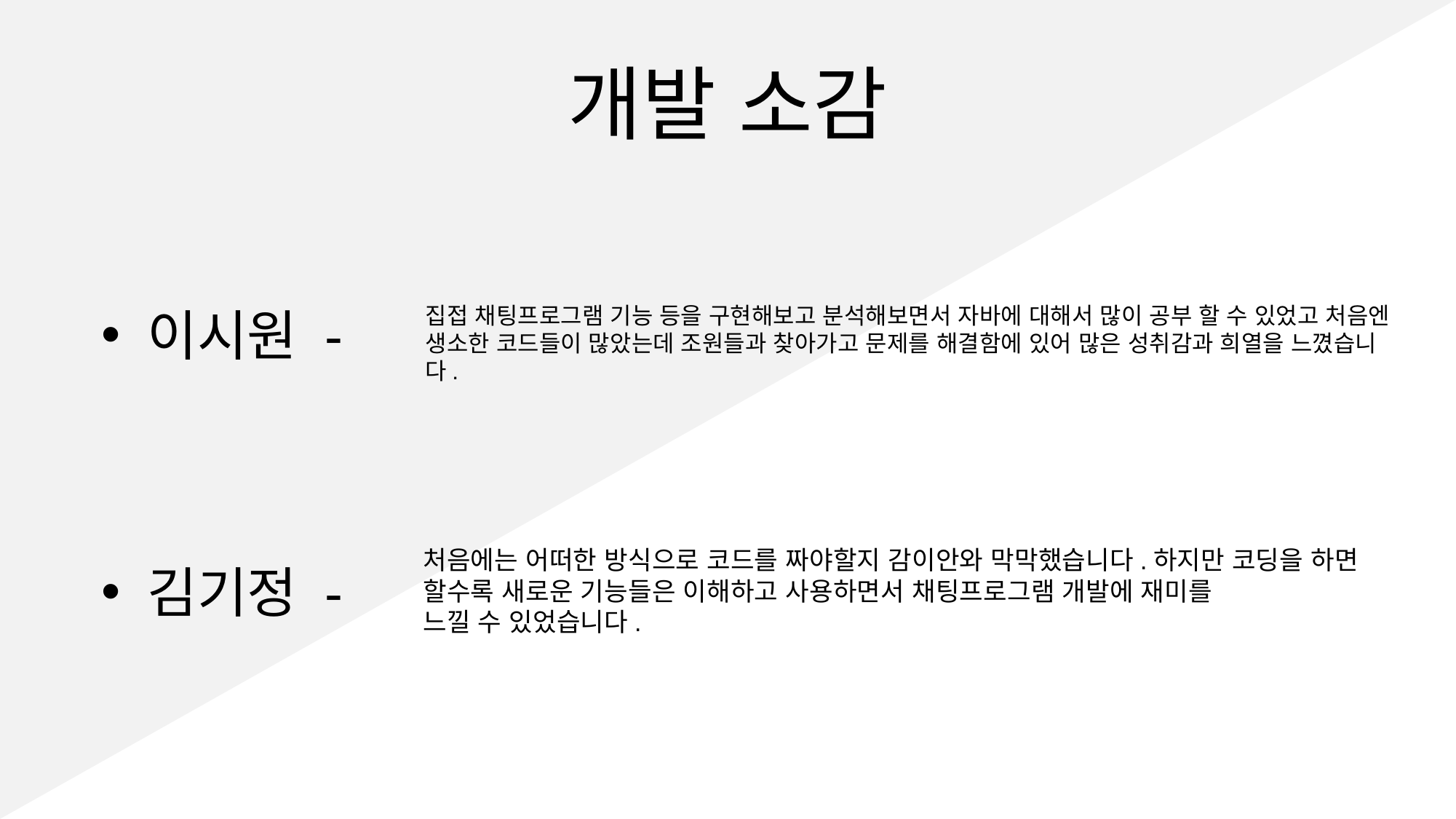

# 개발 소감
이시원 -
집접 채팅프로그램 기능 등을 구현해보고 분석해보면서 자바에 대해서 많이 공부 할 수 있었고 처음엔 생소한 코드들이 많았는데 조원들과 찾아가고 문제를 해결함에 있어 많은 성취감과 희열을 느꼈습니다.
처음에는 어떠한 방식으로 코드를 짜야할지 감이안와 막막했습니다.하지만 코딩을 하면 할수록 새로운 기능들은 이해하고 사용하면서 채팅프로그램 개발에 재미를
느낄 수 있었습니다.
김기정 -